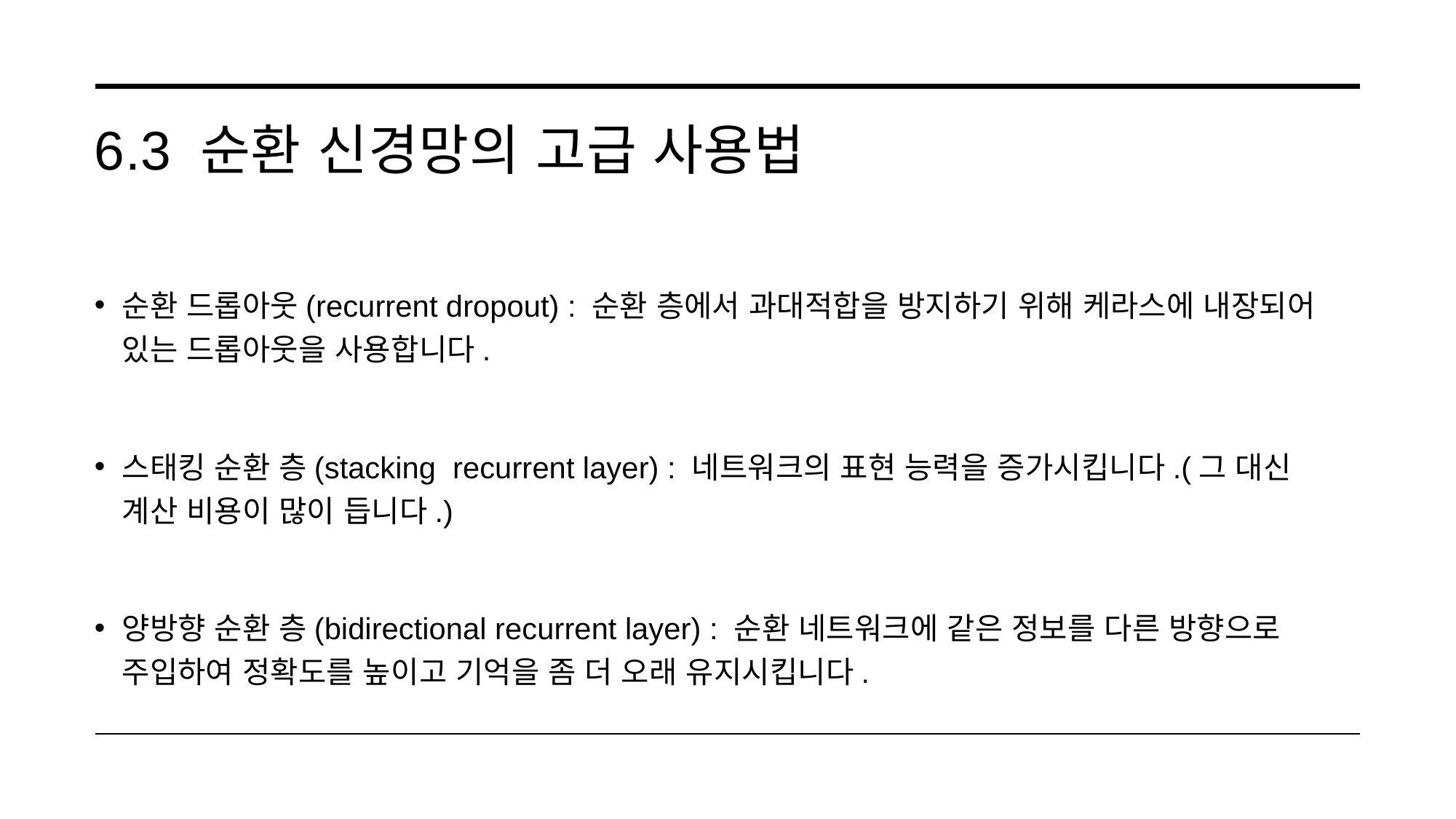

# 6.3 순환 신경망의 고급 사용법
순환 드롭아웃(recurrent dropout) : 순환 층에서 과대적합을 방지하기 위해 케라스에 내장되어 있는 드롭아웃을 사용합니다.

스태킹 순환 층(stacking  recurrent layer) : 네트워크의 표현 능력을 증가시킵니다.(그 대신 계산 비용이 많이 듭니다.)

양방향 순환 층(bidirectional recurrent layer) : 순환 네트워크에 같은 정보를 다른 방향으로 주입하여 정확도를 높이고 기억을 좀 더 오래 유지시킵니다.